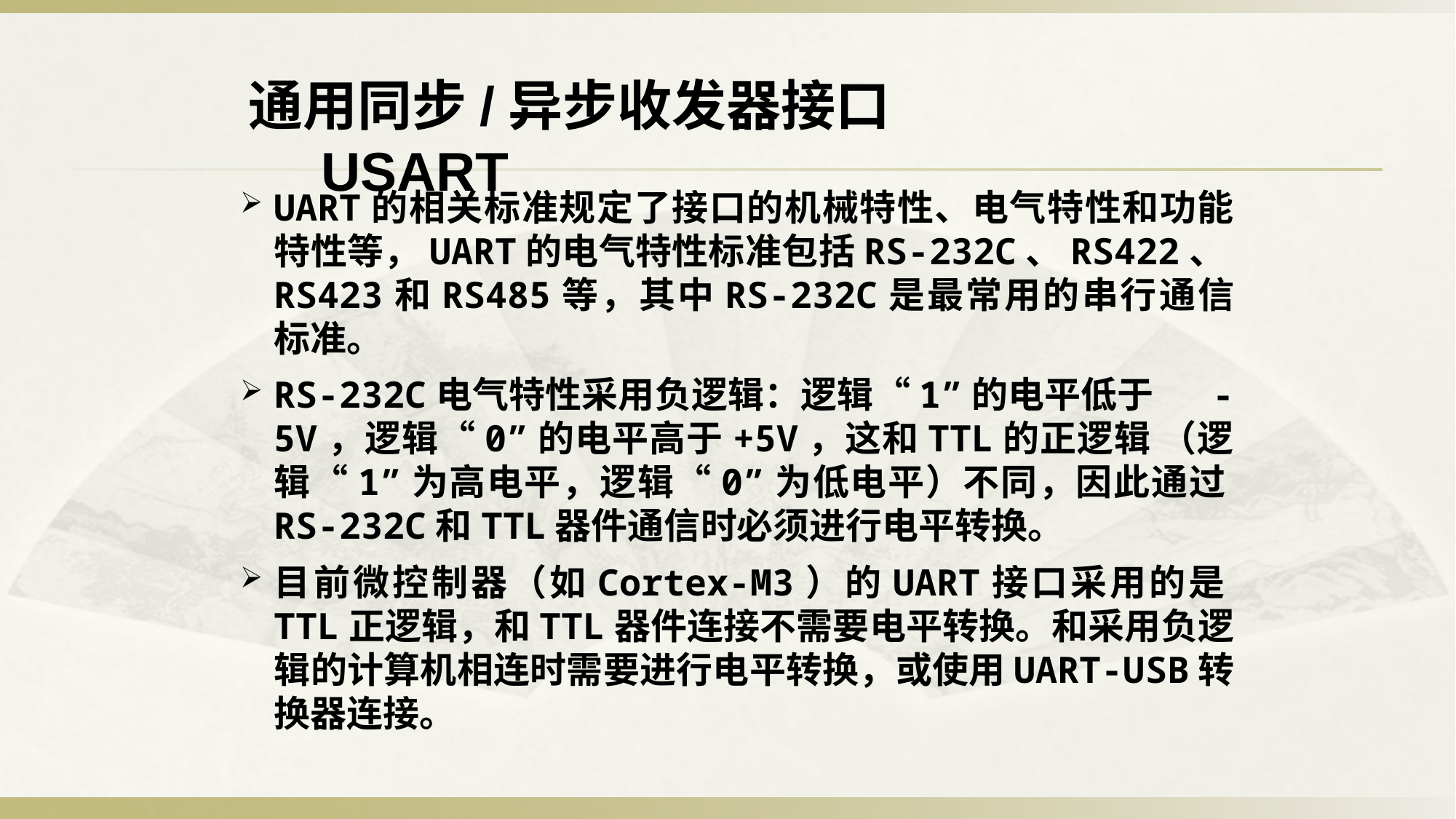

通用同步/异步收发器接口USART
UART的相关标准规定了接口的机械特性、电气特性和功能特性等，UART的电气特性标准包括RS-232C、RS422、RS423和RS485等，其中RS-232C是最常用的串行通信标准。
RS-232C电气特性采用负逻辑：逻辑“1”的电平低于      -5V，逻辑“0”的电平高于+5V，这和TTL的正逻辑 （逻辑“1”为高电平，逻辑“0”为低电平）不同，因此通过RS-232C和TTL器件通信时必须进行电平转换。
目前微控制器（如Cortex-M3）的UART接口采用的是TTL正逻辑，和TTL器件连接不需要电平转换。和采用负逻辑的计算机相连时需要进行电平转换，或使用UART-USB转换器连接。